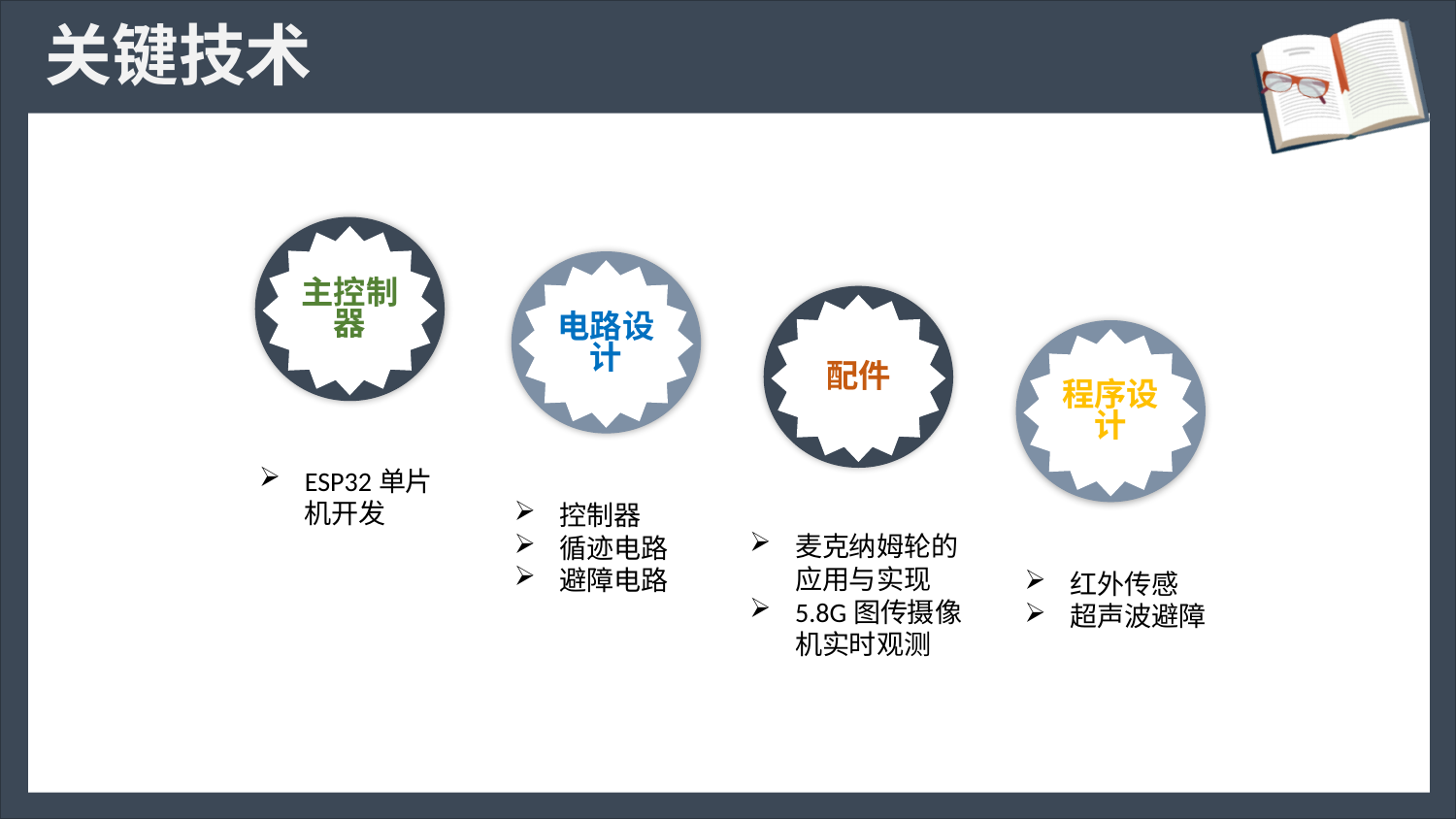

# 关键技术

主控制器

电路设计

配件

程序设计

ESP32单片机开发

控制器
循迹电路
避障电路

麦克纳姆轮的应用与实现
5.8G图传摄像机实时观测

红外传感
超声波避障